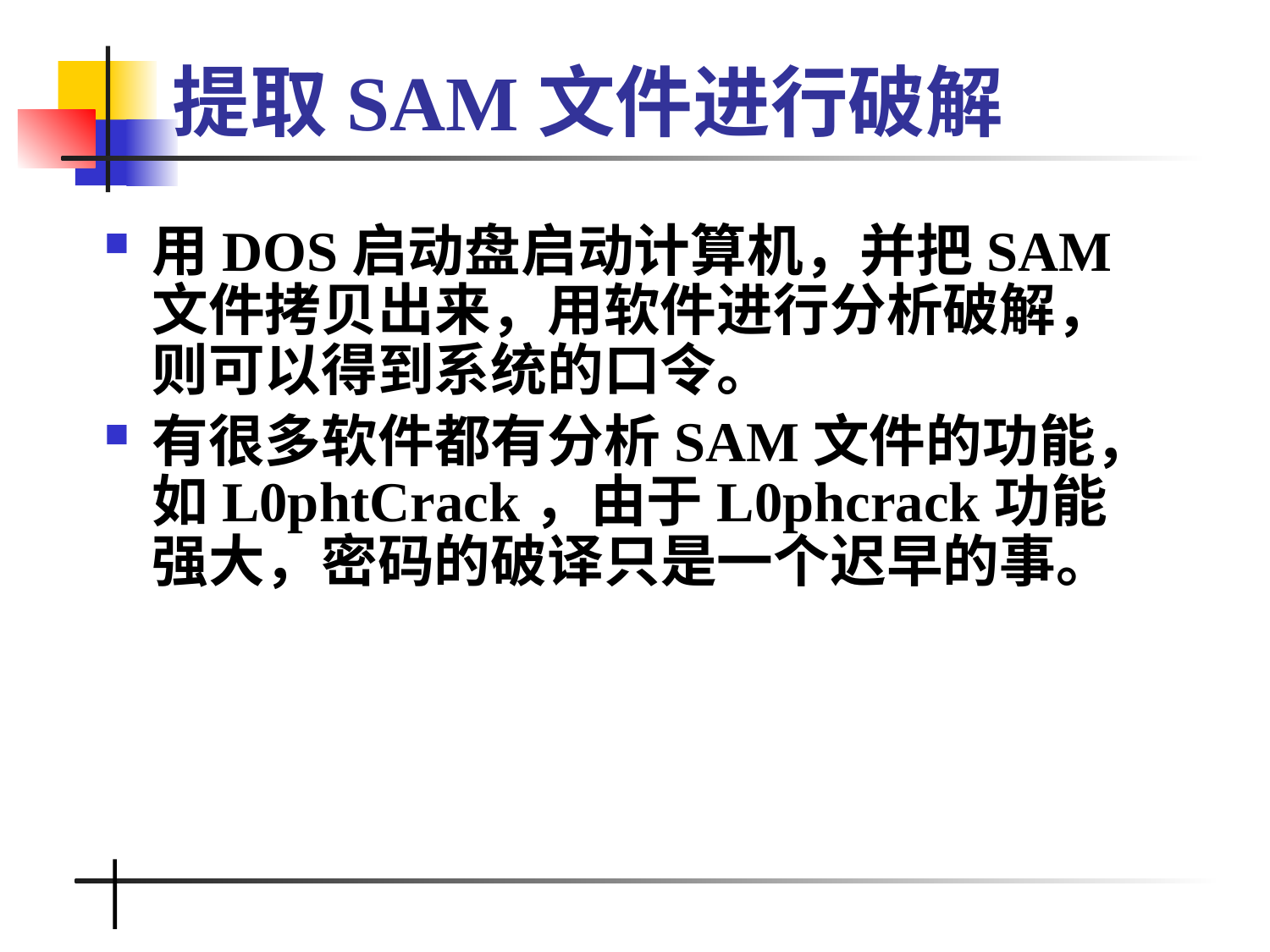

# 提取SAM文件进行破解
用DOS启动盘启动计算机，并把SAM文件拷贝出来，用软件进行分析破解，则可以得到系统的口令。
有很多软件都有分析SAM文件的功能，如L0phtCrack，由于L0phcrack功能强大，密码的破译只是一个迟早的事。